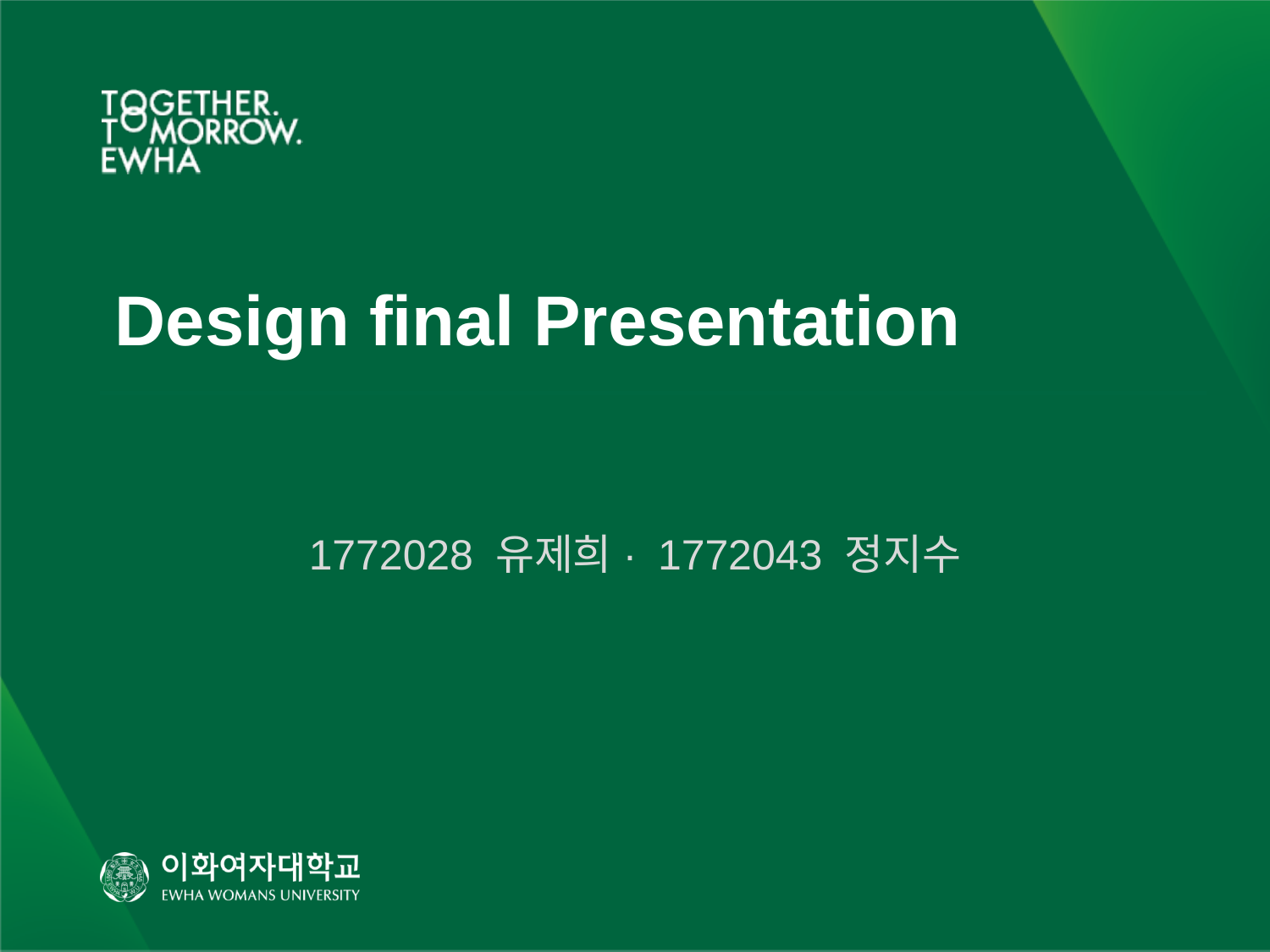

# Design final Presentation
1772028 유제희 ∙ 1772043 정지수